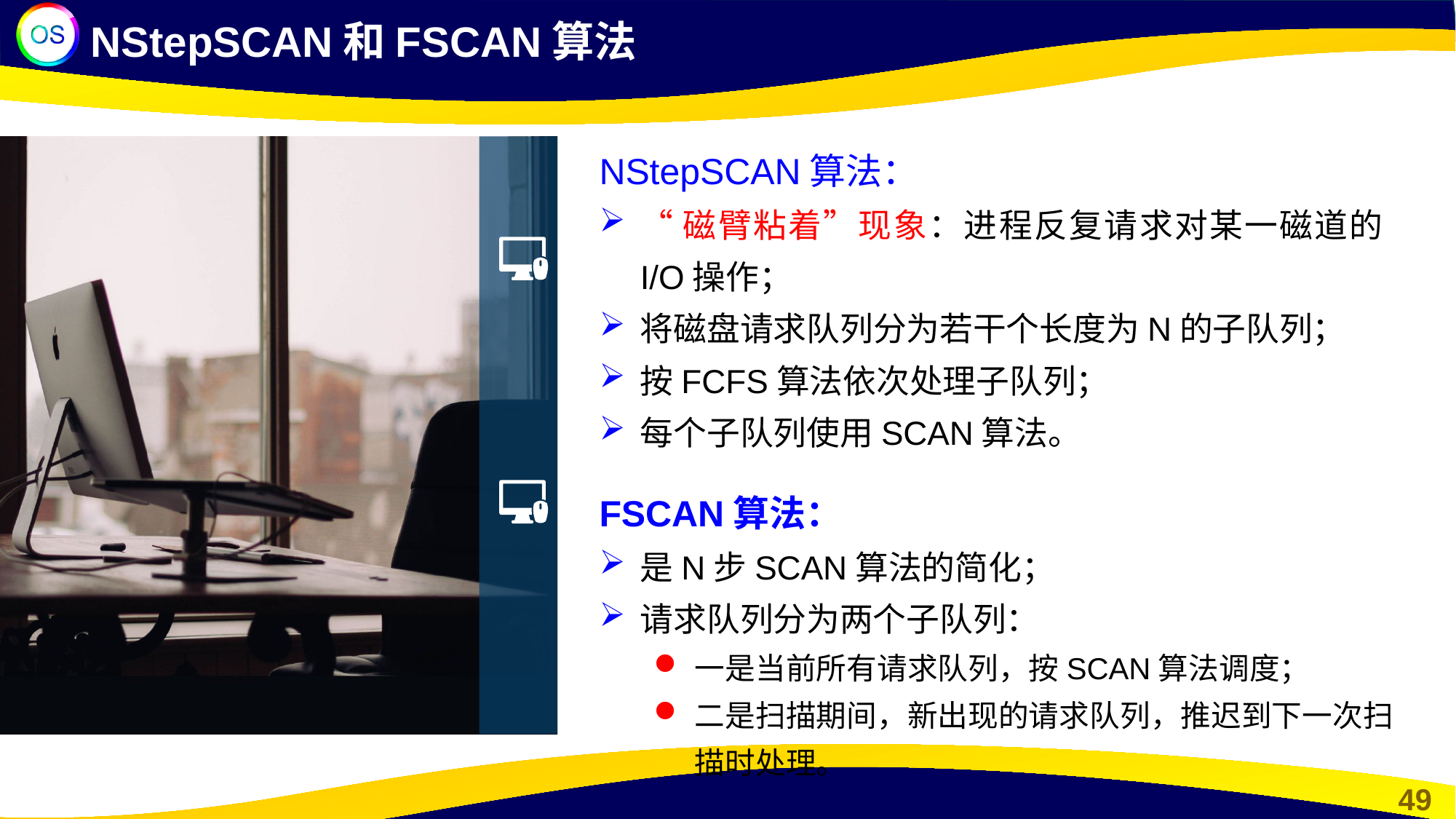

NStepSCAN和FSCAN算法

NStepSCAN算法：
“磁臂粘着”现象：进程反复请求对某一磁道的I/O操作；
将磁盘请求队列分为若干个长度为N的子队列；
按FCFS算法依次处理子队列；
每个子队列使用SCAN算法。

FSCAN算法：
是N步SCAN算法的简化；
请求队列分为两个子队列：
一是当前所有请求队列，按SCAN算法调度；
二是扫描期间，新出现的请求队列，推迟到下一次扫描时处理。